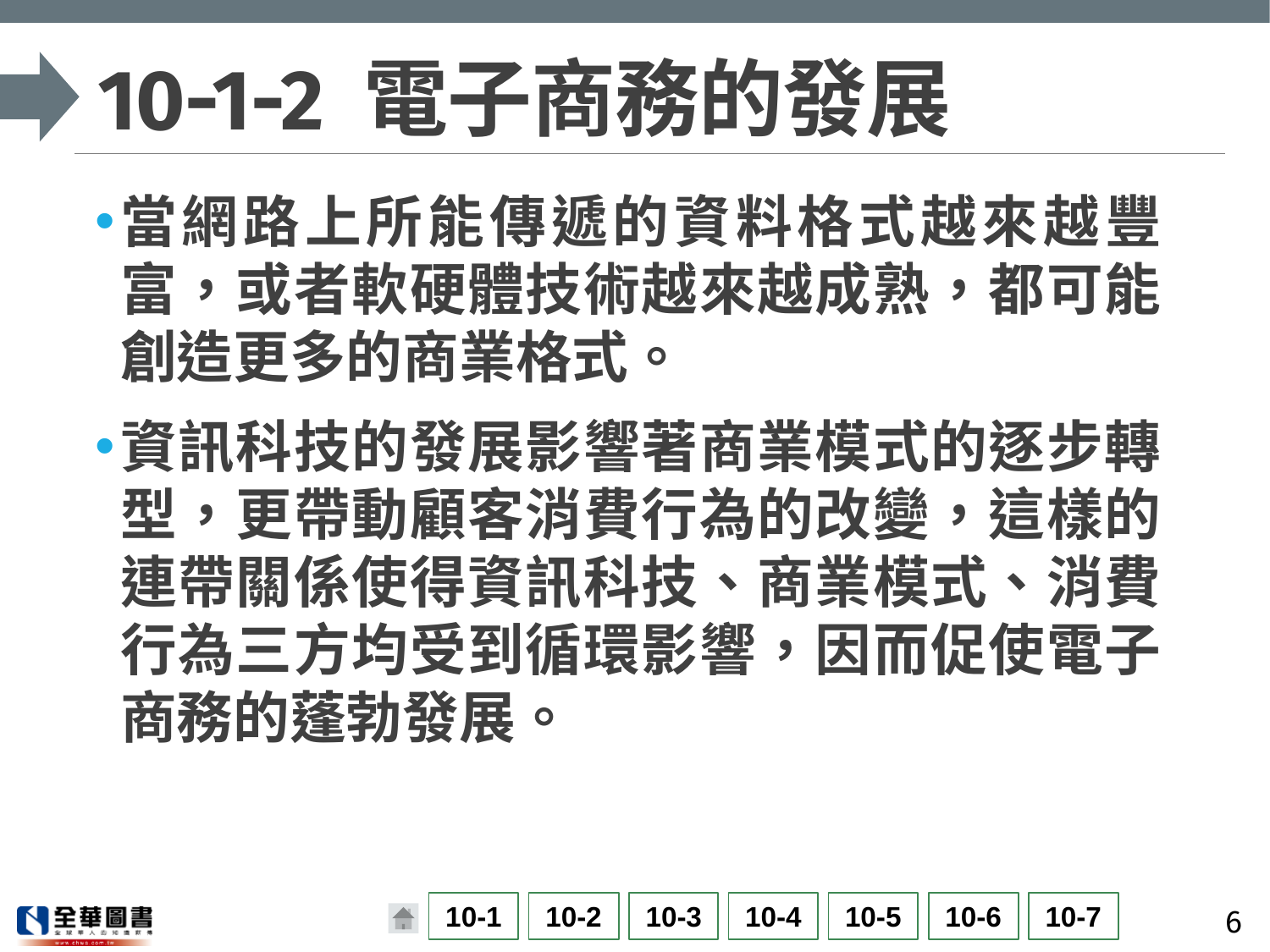

# 10-1-2 電子商務的發展
當網路上所能傳遞的資料格式越來越豐富，或者軟硬體技術越來越成熟，都可能創造更多的商業格式。
資訊科技的發展影響著商業模式的逐步轉型，更帶動顧客消費行為的改變，這樣的連帶關係使得資訊科技、商業模式、消費行為三方均受到循環影響，因而促使電子商務的蓬勃發展。
6